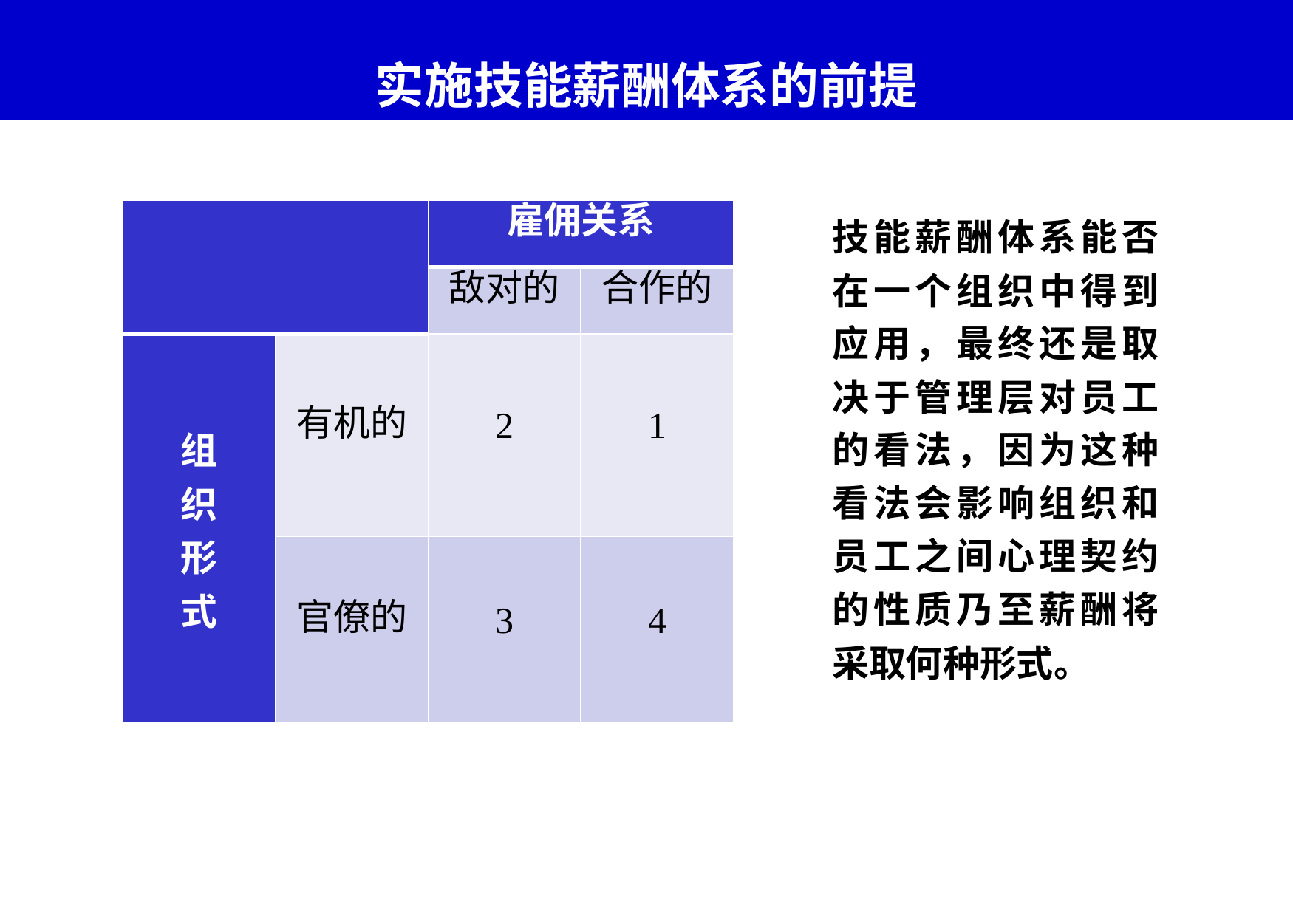

# 实施技能薪酬体系的前提
|  |  | 雇佣关系 |  |
| --- | --- | --- | --- |
|  |  | 敌对的 | 合作的 |
| 组 织 形 式 | 有机的 | 2 | 1 |
|  | 官僚的 | 3 | 4 |
技能薪酬体系能否在一个组织中得到应用，最终还是取决于管理层对员工的看法，因为这种看法会影响组织和员工之间心理契约的性质乃至薪酬将采取何种形式。